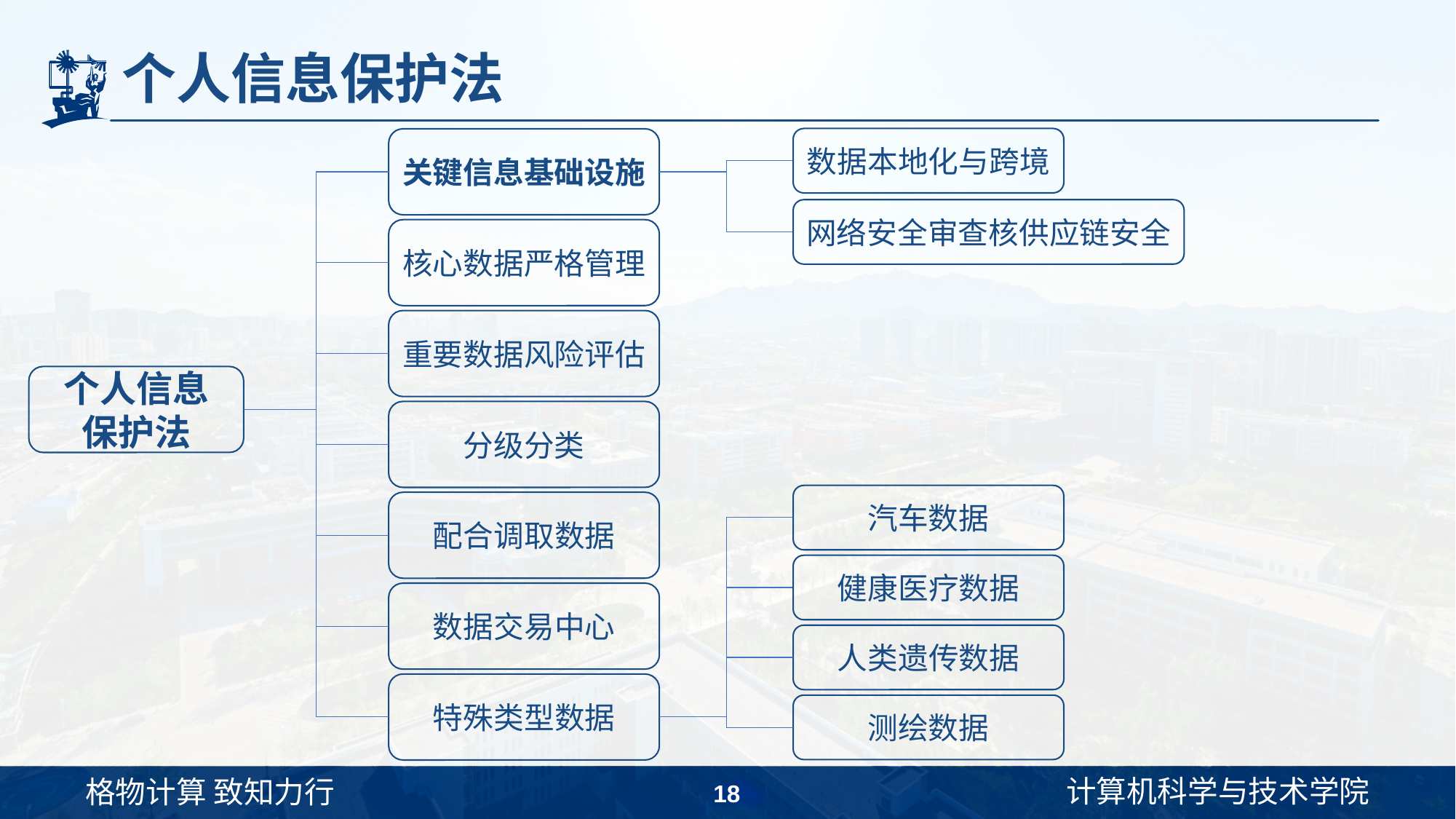

# 个人信息保护法
数据本地化与跨境
关键信息基础设施
网络安全审查核供应链安全
核心数据严格管理
重要数据风险评估
个人信息
保护法
分级分类
汽车数据
配合调取数据
健康医疗数据
数据交易中心
人类遗传数据
特殊类型数据
测绘数据
18